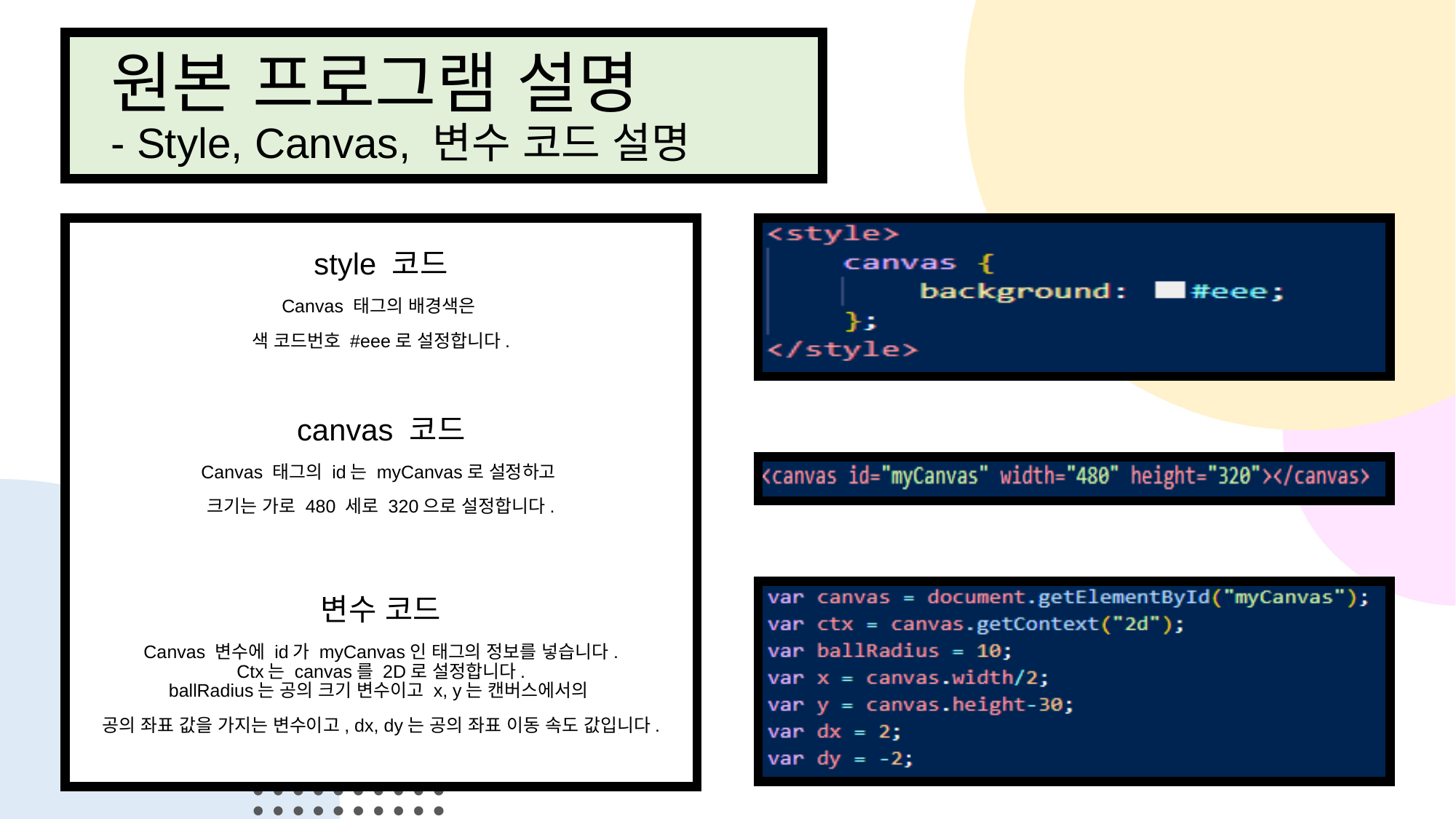

# 원본 프로그램 설명 - Style, Canvas, 변수 코드 설명

style 코드
Canvas 태그의 배경색은
색 코드번호 #eee로 설정합니다.
canvas 코드
Canvas 태그의 id는 myCanvas로 설정하고
크기는 가로 480 세로 320으로 설정합니다.

변수 코드
Canvas 변수에 id가 myCanvas인 태그의 정보를 넣습니다.
Ctx는 canvas를 2D로 설정합니다.
ballRadius는 공의 크기 변수이고 x, y는 캔버스에서의
공의 좌표 값을 가지는 변수이고, dx, dy는 공의 좌표 이동 속도 값입니다.